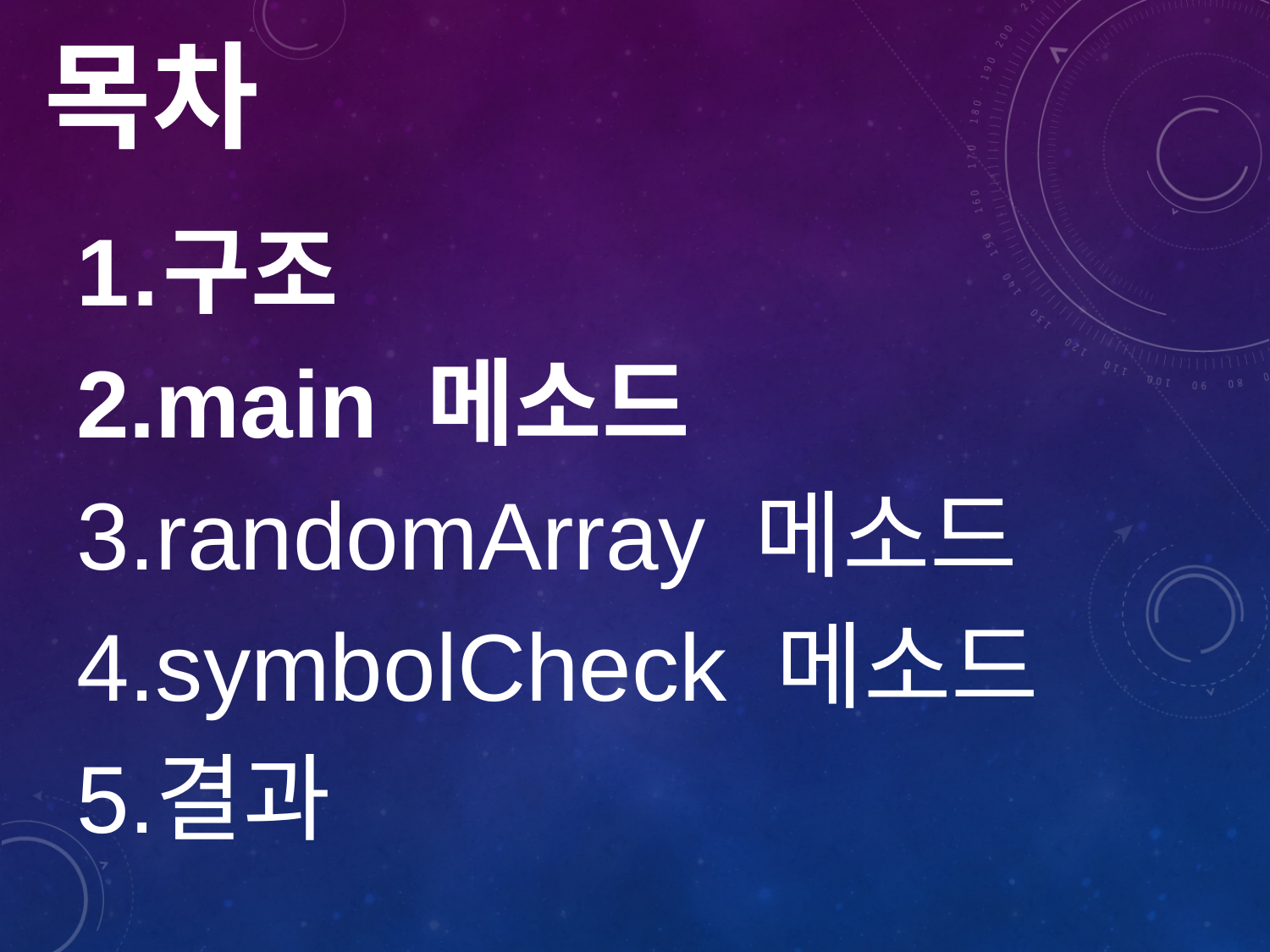

목차
구조
main 메소드
randomArray 메소드
symbolCheck 메소드
결과